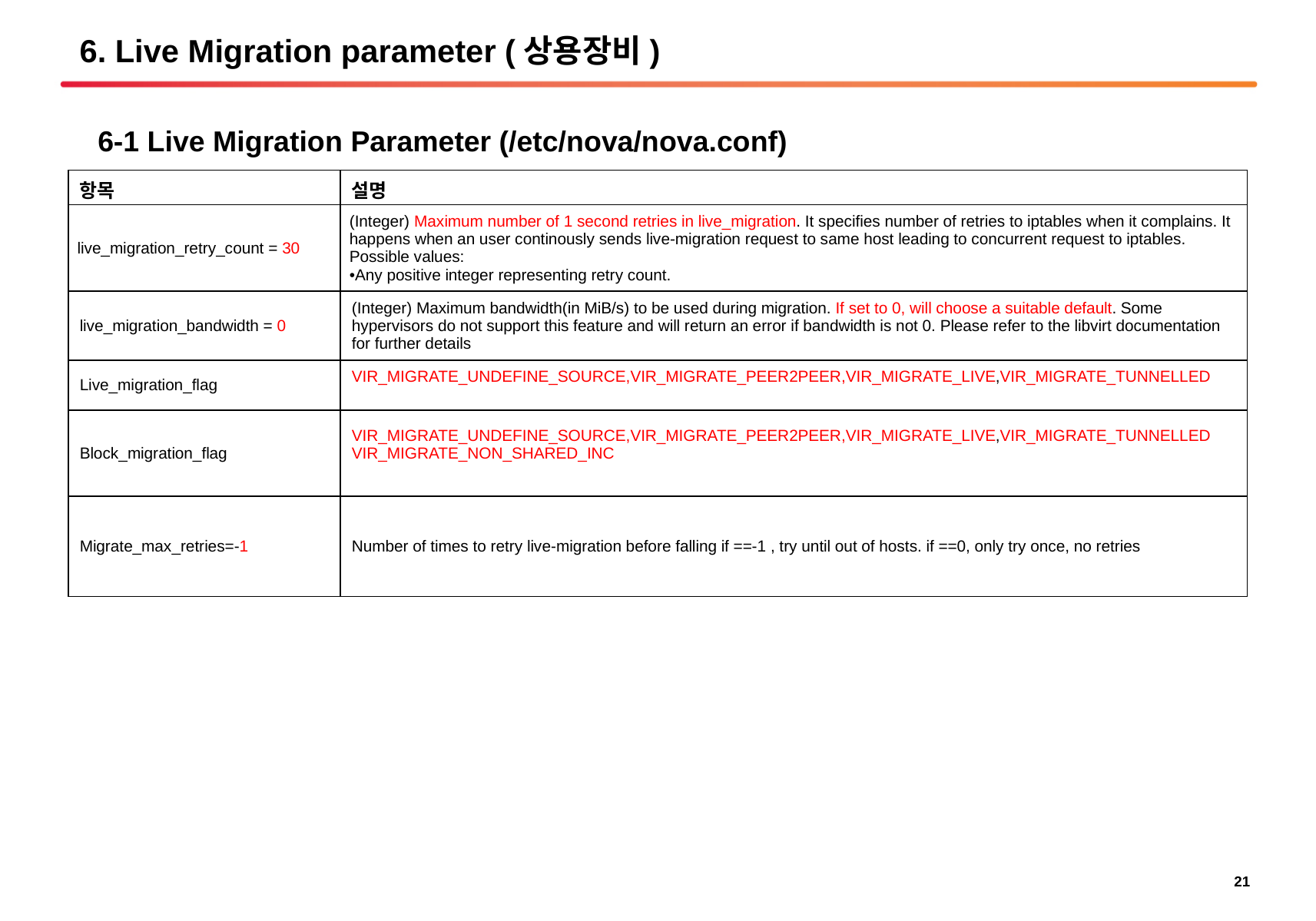

# 6. Live Migration parameter (상용장비)
6-1 Live Migration Parameter (/etc/nova/nova.conf)

| 항목 | 설명 |
| --- | --- |
| live\_migration\_retry\_count = 30 | (Integer) Maximum number of 1 second retries in live\_migration. It specifies number of retries to iptables when it complains. It happens when an user continously sends live-migration request to same host leading to concurrent request to iptables. Possible values: Any positive integer representing retry count. |
| live\_migration\_bandwidth = 0 | (Integer) Maximum bandwidth(in MiB/s) to be used during migration. If set to 0, will choose a suitable default. Some hypervisors do not support this feature and will return an error if bandwidth is not 0. Please refer to the libvirt documentation for further details |
| Live\_migration\_flag | VIR\_MIGRATE\_UNDEFINE\_SOURCE,VIR\_MIGRATE\_PEER2PEER,VIR\_MIGRATE\_LIVE,VIR\_MIGRATE\_TUNNELLED |
| Block\_migration\_flag | VIR\_MIGRATE\_UNDEFINE\_SOURCE,VIR\_MIGRATE\_PEER2PEER,VIR\_MIGRATE\_LIVE,VIR\_MIGRATE\_TUNNELLED VIR\_MIGRATE\_NON\_SHARED\_INC |
| Migrate\_max\_retries=-1 | Number of times to retry live-migration before falling if ==-1 , try until out of hosts. if ==0, only try once, no retries |